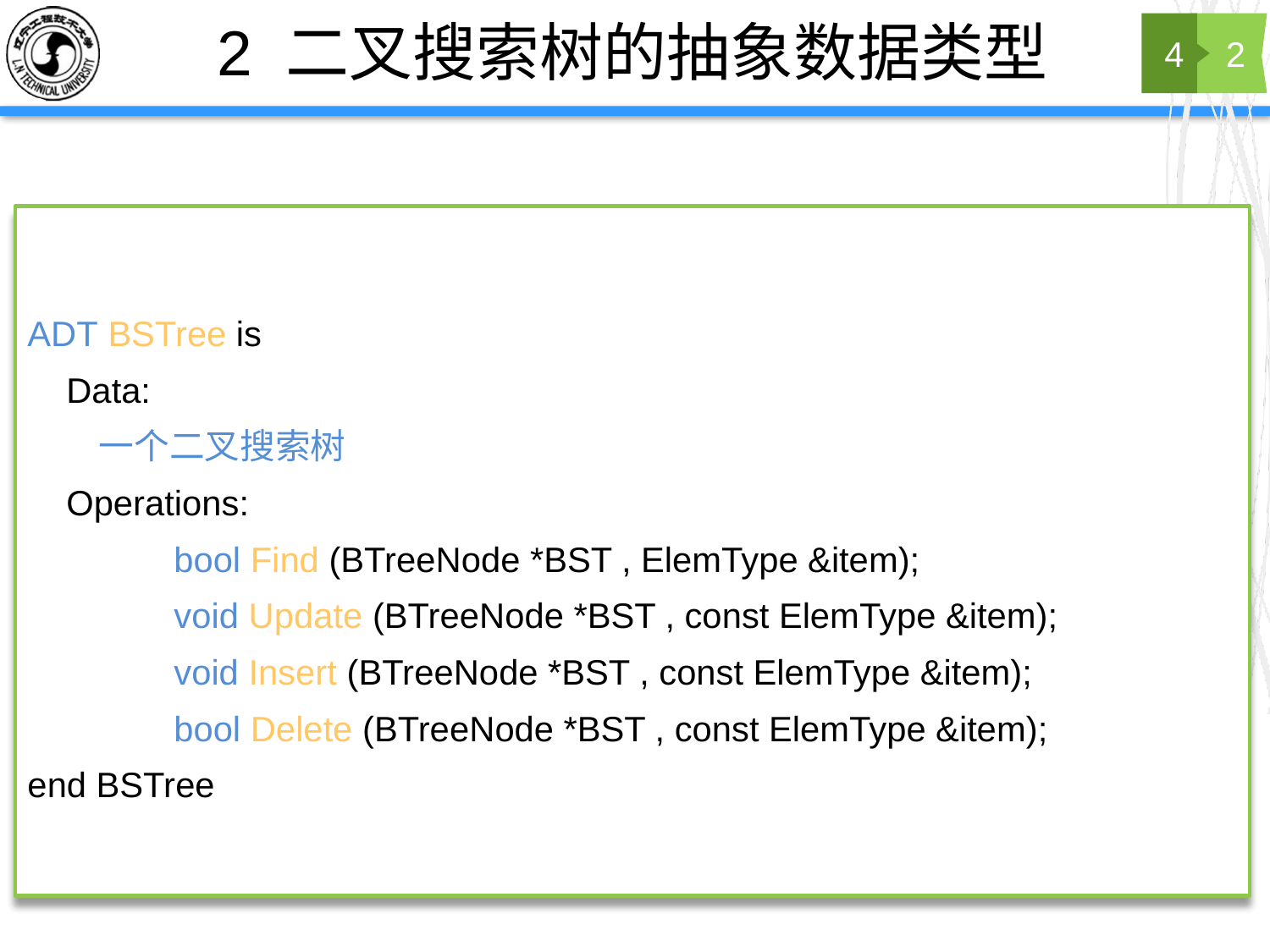

# 2 二叉搜索树的抽象数据类型
4
2
ADT BSTree is
    Data:
        一个二叉搜索树
    Operations:
	  bool Find (BTreeNode *BST , ElemType &item);
	  void Update (BTreeNode *BST , const ElemType &item);
	  void Insert (BTreeNode *BST , const ElemType &item);
 	  bool Delete (BTreeNode *BST , const ElemType &item);
end BSTree